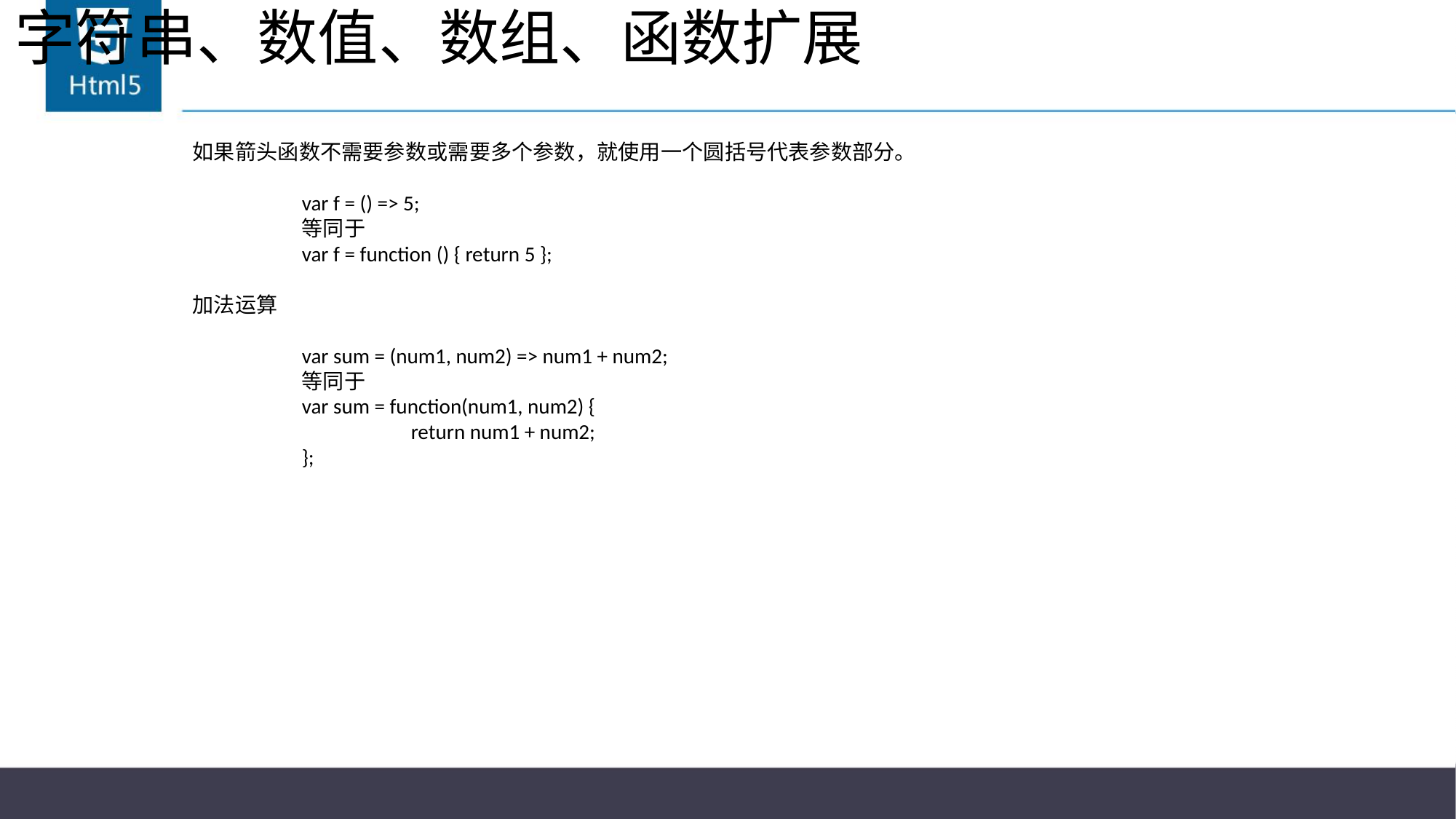

# 字符串、数值、数组、函数扩展
如果箭头函数不需要参数或需要多个参数，就使用一个圆括号代表参数部分。

	var f = () => 5;
	等同于
	var f = function () { return 5 };

加法运算

	var sum = (num1, num2) => num1 + num2;
	等同于
	var sum = function(num1, num2) {
		return num1 + num2;
	};